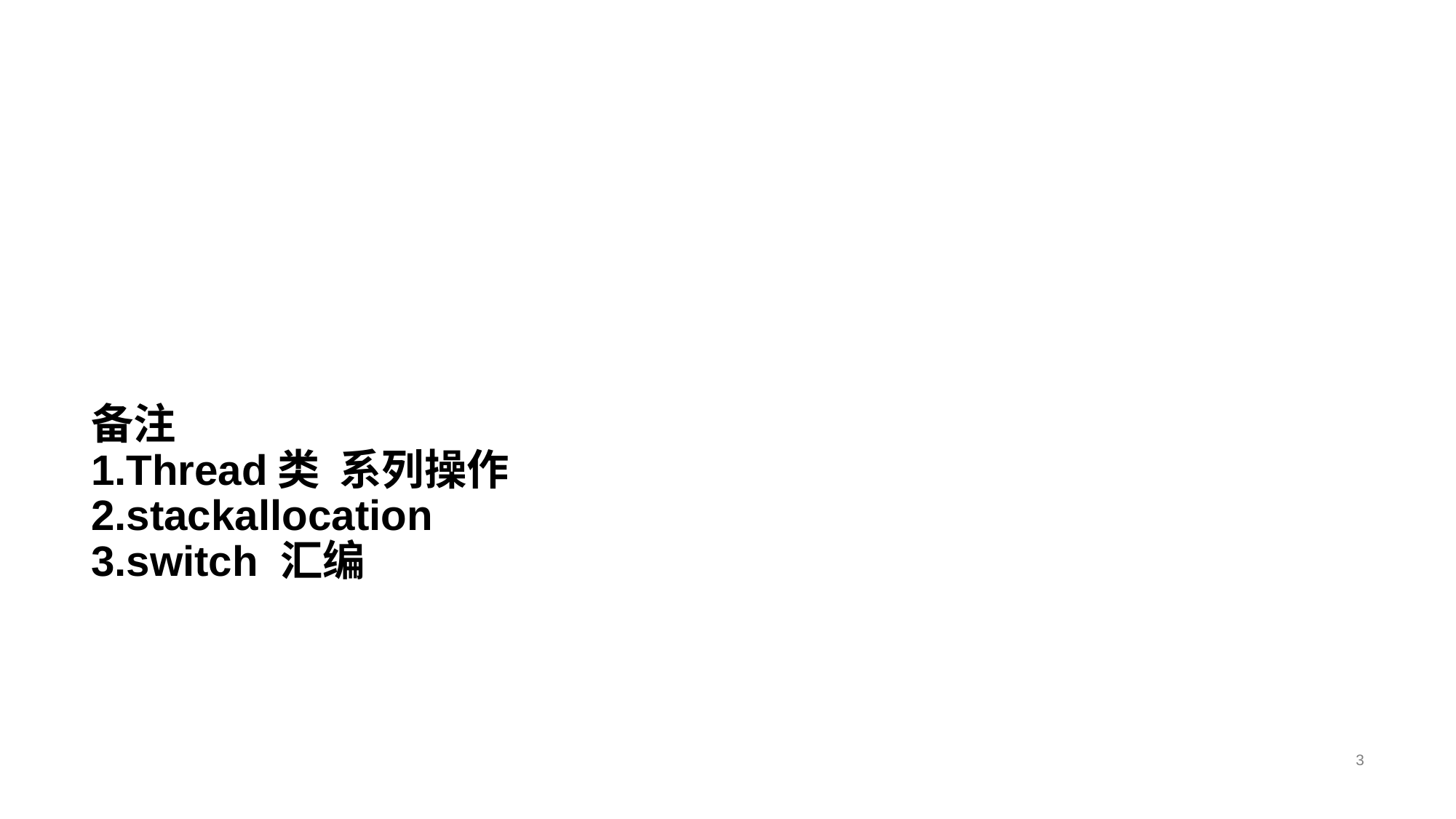

# 备注 1.Thread类  系列操作 2.stackallocation 3.switch 汇编
3